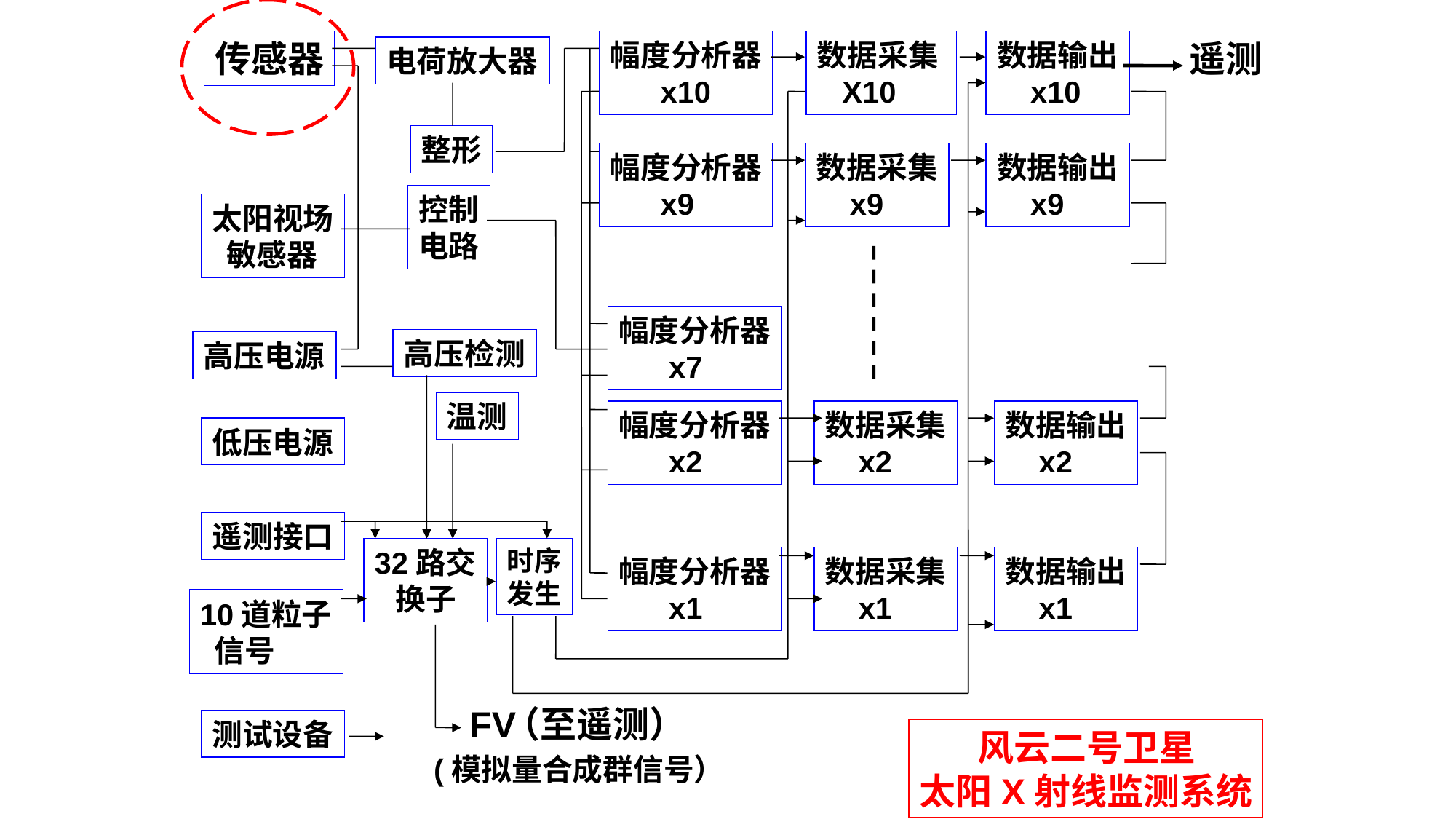

幅度分析器
      x10
数据采集
   X10
数据输出
    x10
遥测
传感器
电荷放大器

整形
幅度分析器
      x9
数据采集
    x9
数据输出
    x9

控制
电路
太阳视场
 敏感器

幅度分析器
      x7

高压检测
高压电源

温测
幅度分析器
      x2
数据采集
    x2
数据输出
    x2

低压电源

遥测接口

32路交
  换子
时序
发生
幅度分析器
      x1
数据采集
    x1
数据输出
    x1

10道粒子
 信号

FV
（至遥测）
测试设备
      风云二号卫星
太阳X射线监测系统

(模拟量合成群信号）